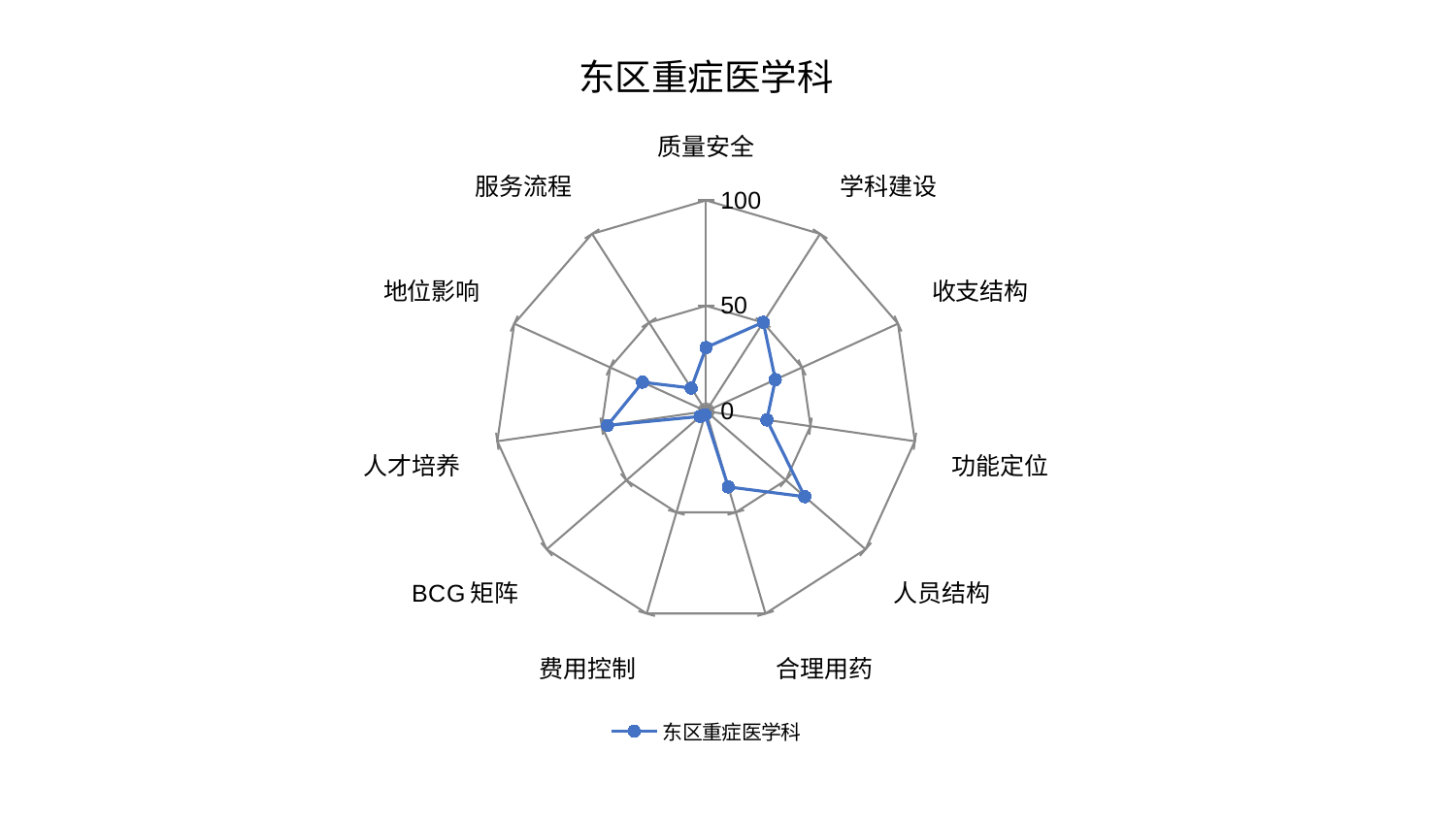

### Chart: 东区重症医学科

| Category | 东区重症医学科 |
|---|---|
| 质量安全 | 30.22355348229046 |
| 学科建设 | 50.172090509344955 |
| 收支结构 | 36.088694844349284 |
| 功能定位 | 29.09898479678154 |
| 人员结构 | 61.88731854516516 |
| 合理用药 | 37.4166876665685 |
| 费用控制 | 1.7112504906019812 |
| BCG矩阵 | 3.786947086611819 |
| 人才培养 | 47.24302080447345 |
| 地位影响 | 33.137374181280876 |
| 服务流程 | 13.053868570390254 |
124